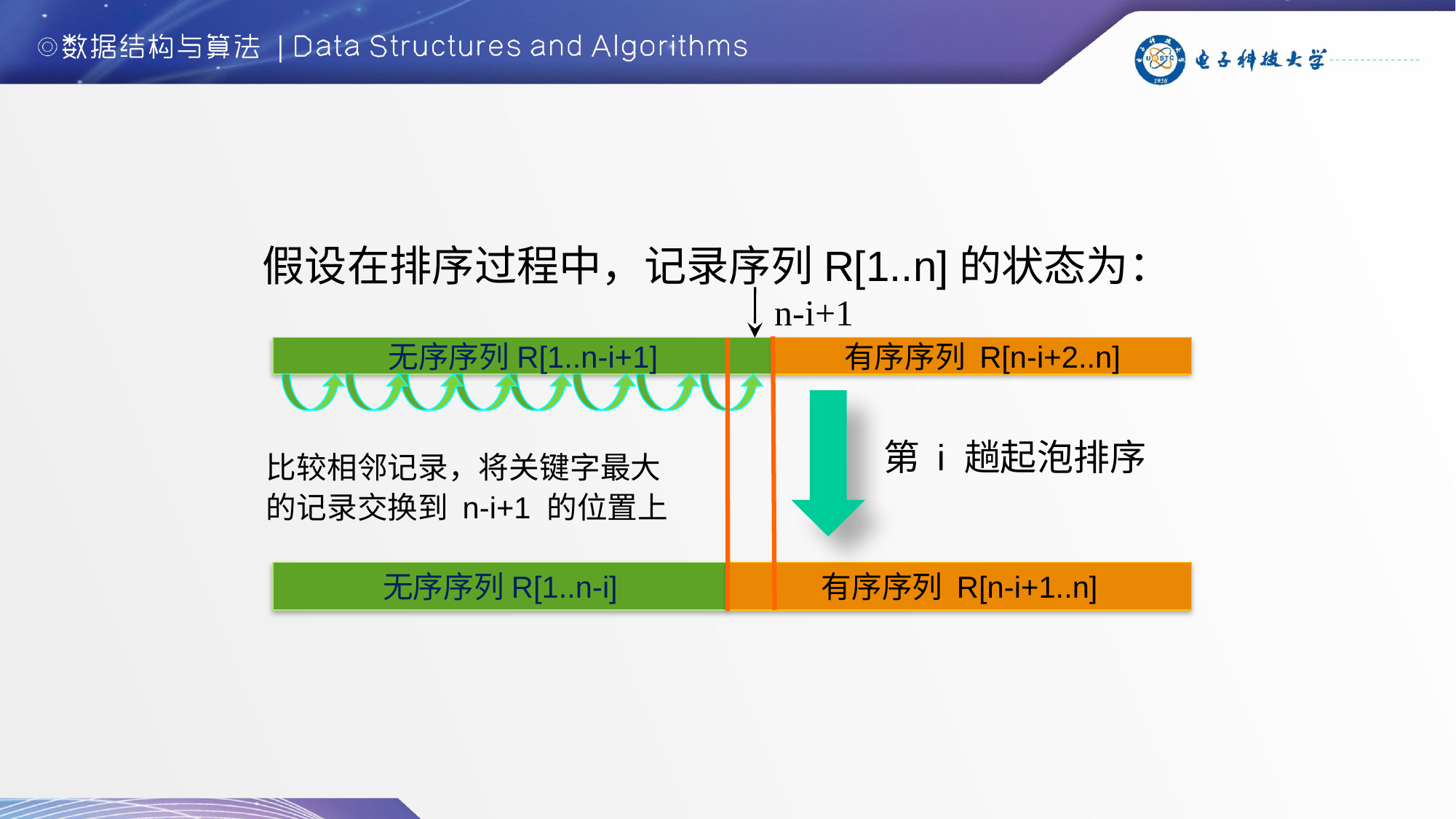

255
假设在排序过程中，记录序列R[1..n]的状态为：
n-i+1

无序序列R[1..n-i+1]

有序序列 R[n-i+2..n]

第 i 趟起泡排序
比较相邻记录，将关键字最大的记录交换到 n-i+1 的位置上
无序序列R[1..n-i]

有序序列 R[n-i+1..n]